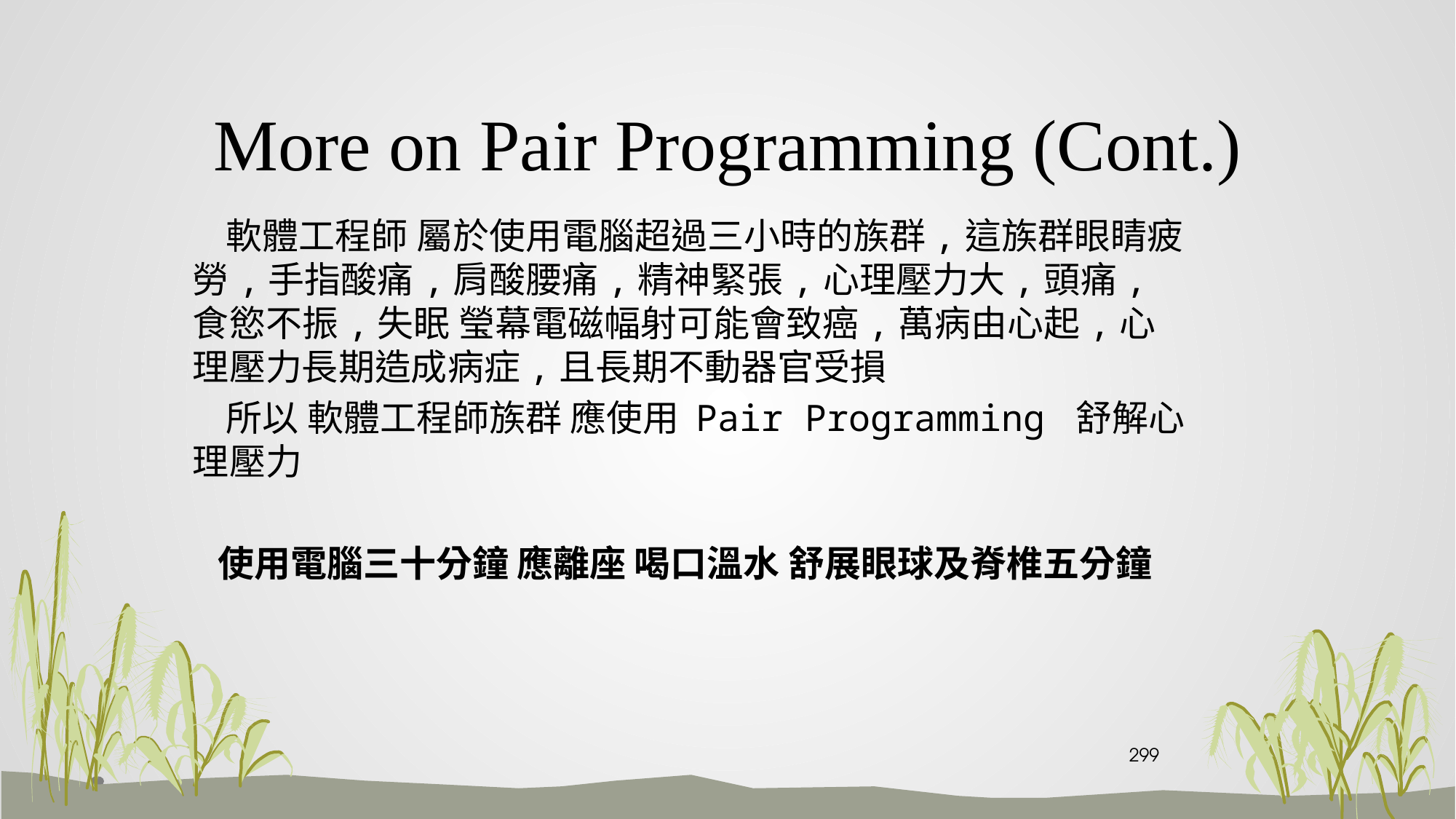

# More on Pair Programming (Cont.)
   軟體工程師 屬於使用電腦超過三小時的族群,這族群眼睛疲勞,手指酸痛,肩酸腰痛,精神緊張,心理壓力大,頭痛,食慾不振,失眠 瑩幕電磁幅射可能會致癌,萬病由心起,心理壓力長期造成病症,且長期不動器官受損
   所以 軟體工程師族群 應使用 Pair Programming 舒解心理壓力

  使用電腦三十分鐘 應離座 喝口溫水 舒展眼球及脊椎五分鐘

299